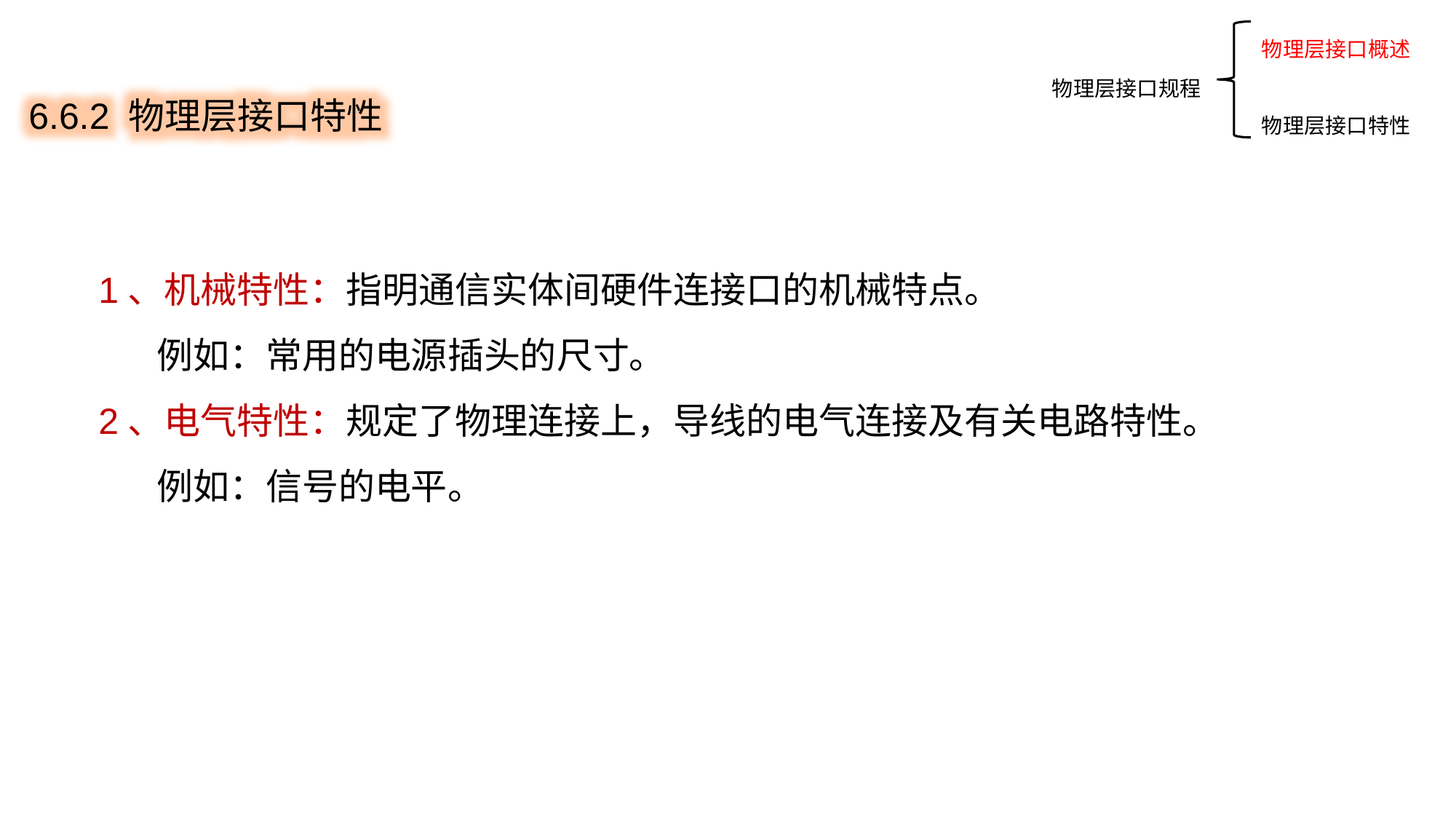

物理层接口概述

物理层接口特性

6.6.2 物理层接口特性
物理层接口规程
1、机械特性：指明通信实体间硬件连接口的机械特点。
      例如：常用的电源插头的尺寸。
2、电气特性：规定了物理连接上，导线的电气连接及有关电路特性。
      例如：信号的电平。